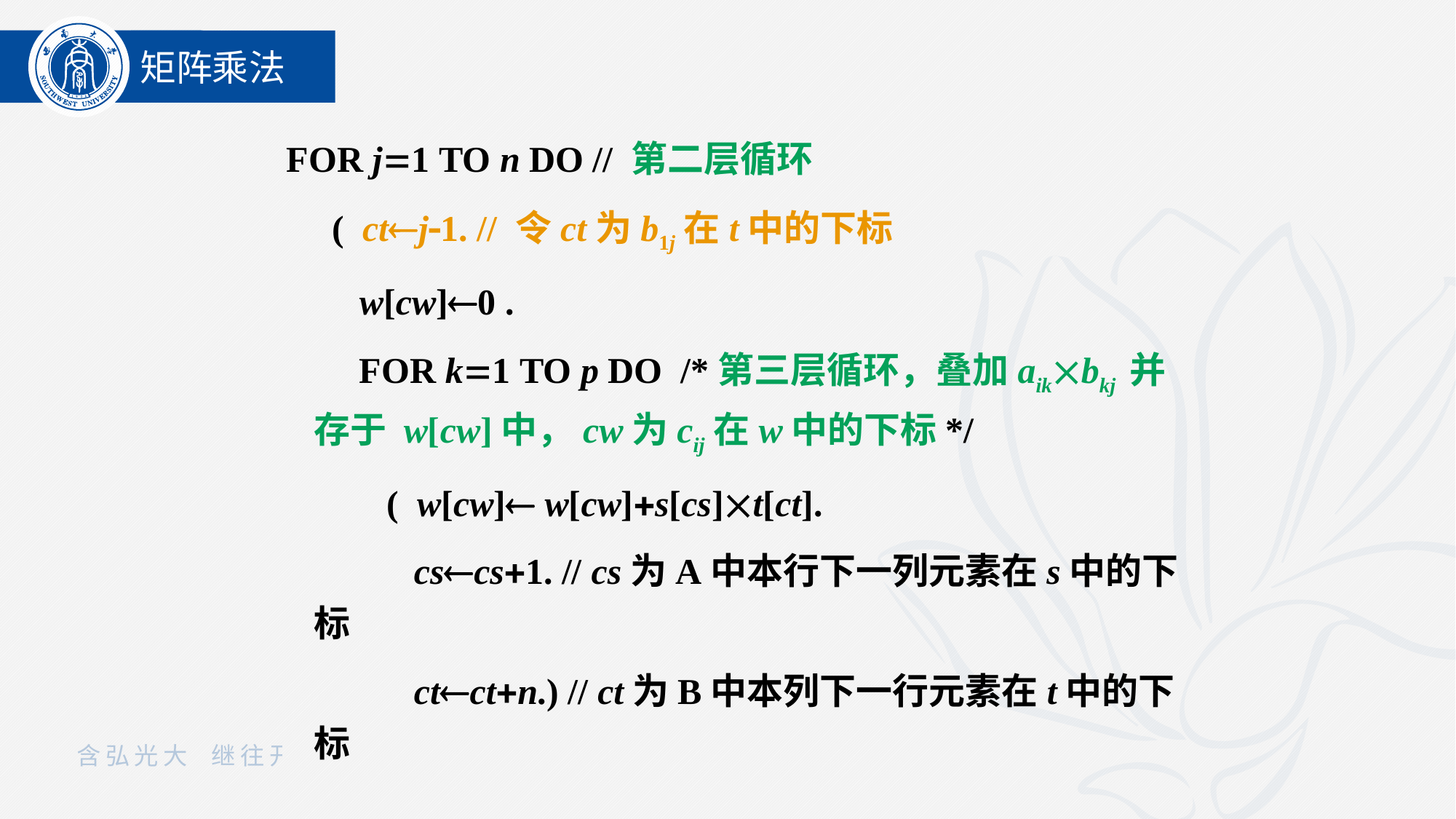

矩阵乘法
FOR j=1 TO n DO // 第二层循环
     (  ct←j−1. // 令ct为b1j在t中的下标
        w[cw]←0 .
        FOR k=1 TO p DO  /*第三层循环，叠加aik×bkj 并存于 w[cw]中，cw为cij在w中的下标*/
           (  w[cw]← w[cw]+s[cs]×t[ct].
              cs←cs+1. // cs为A中本行下一列元素在s中的下标
              ct←ct+n.) // ct为B中本列下一行元素在t中的下标                                                                                                                                                                                                                                                                                                                                                                                                                                                                                                                                                                                                                                                                                  	  cw←cw+1. ) ) ▐